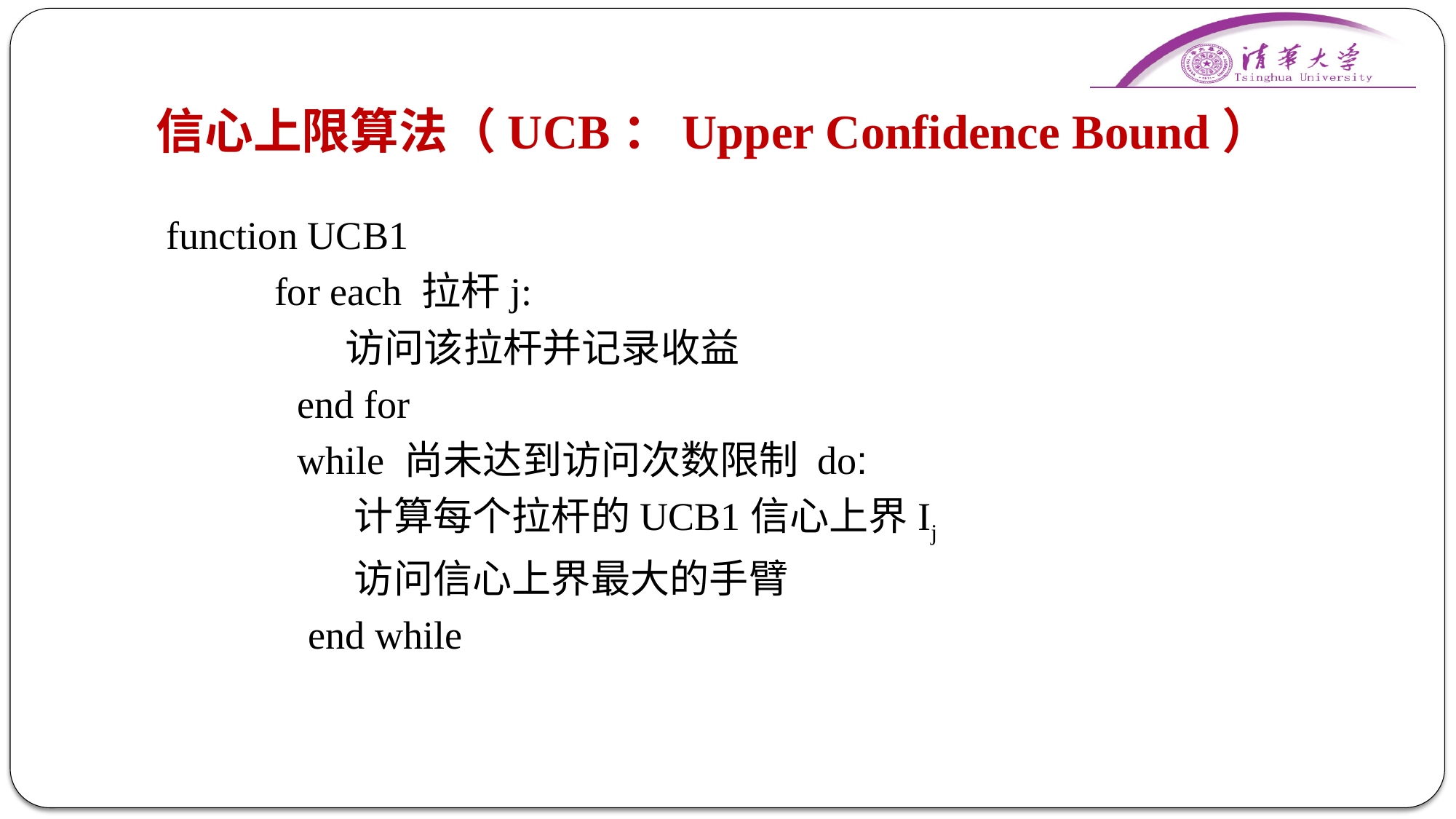

# 信心上限算法（UCB：Upper Confidence Bound）
function UCB1
           for each 拉杆j:
                   访问该拉杆并记录收益
            end for
            while 尚未达到访问次数限制 do:
                    计算每个拉杆的UCB1信心上界Ij
                    访问信心上界最大的手臂
             end while
34